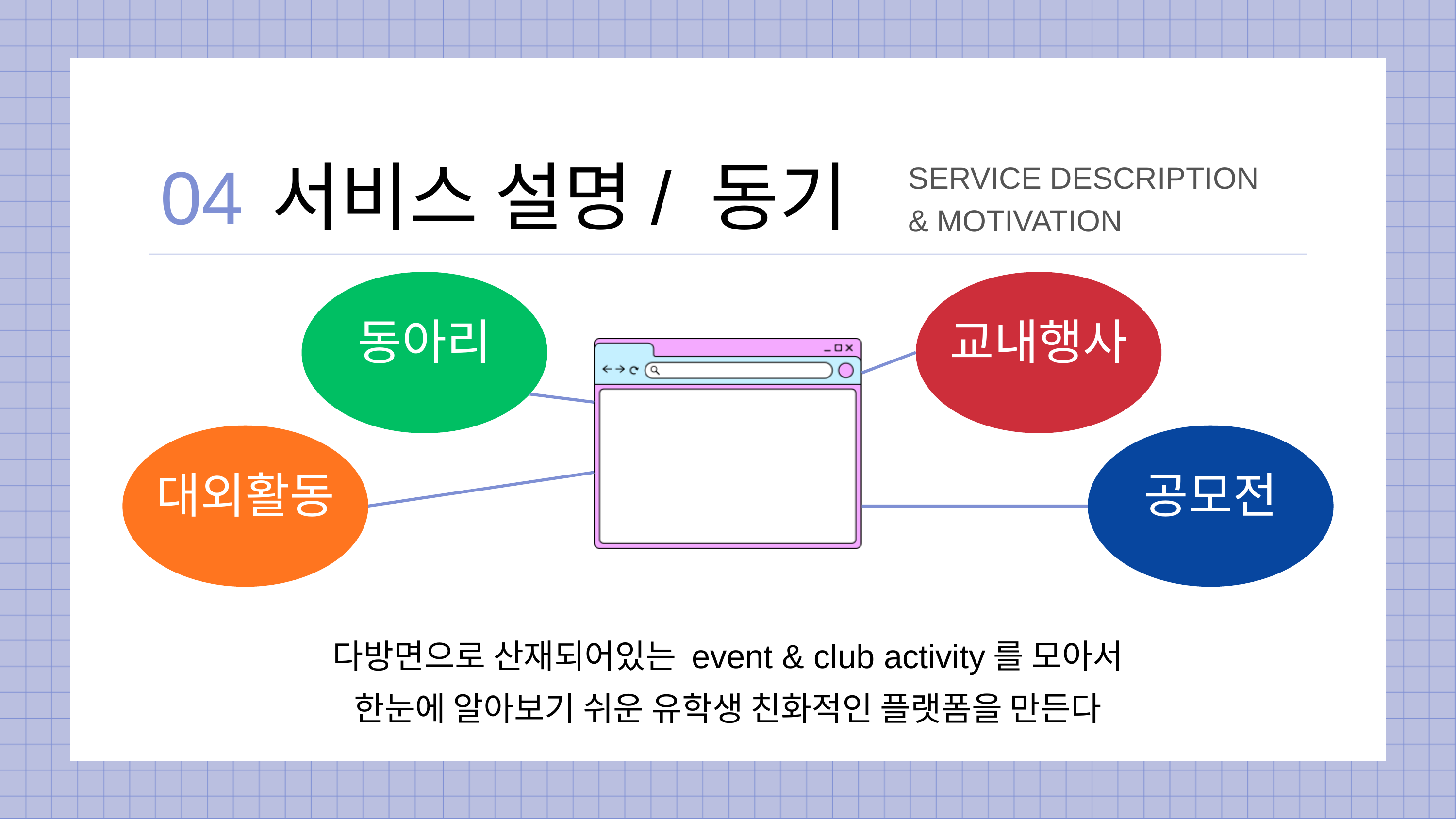

04
서비스 설명/ 동기
SERVICE DESCRIPTION
& MOTIVATION

동아리

교내행사

대외활동

공모전

다방면으로 산재되어있는 event & club activity를 모아서
한눈에 알아보기 쉬운 유학생 친화적인 플랫폼을 만든다